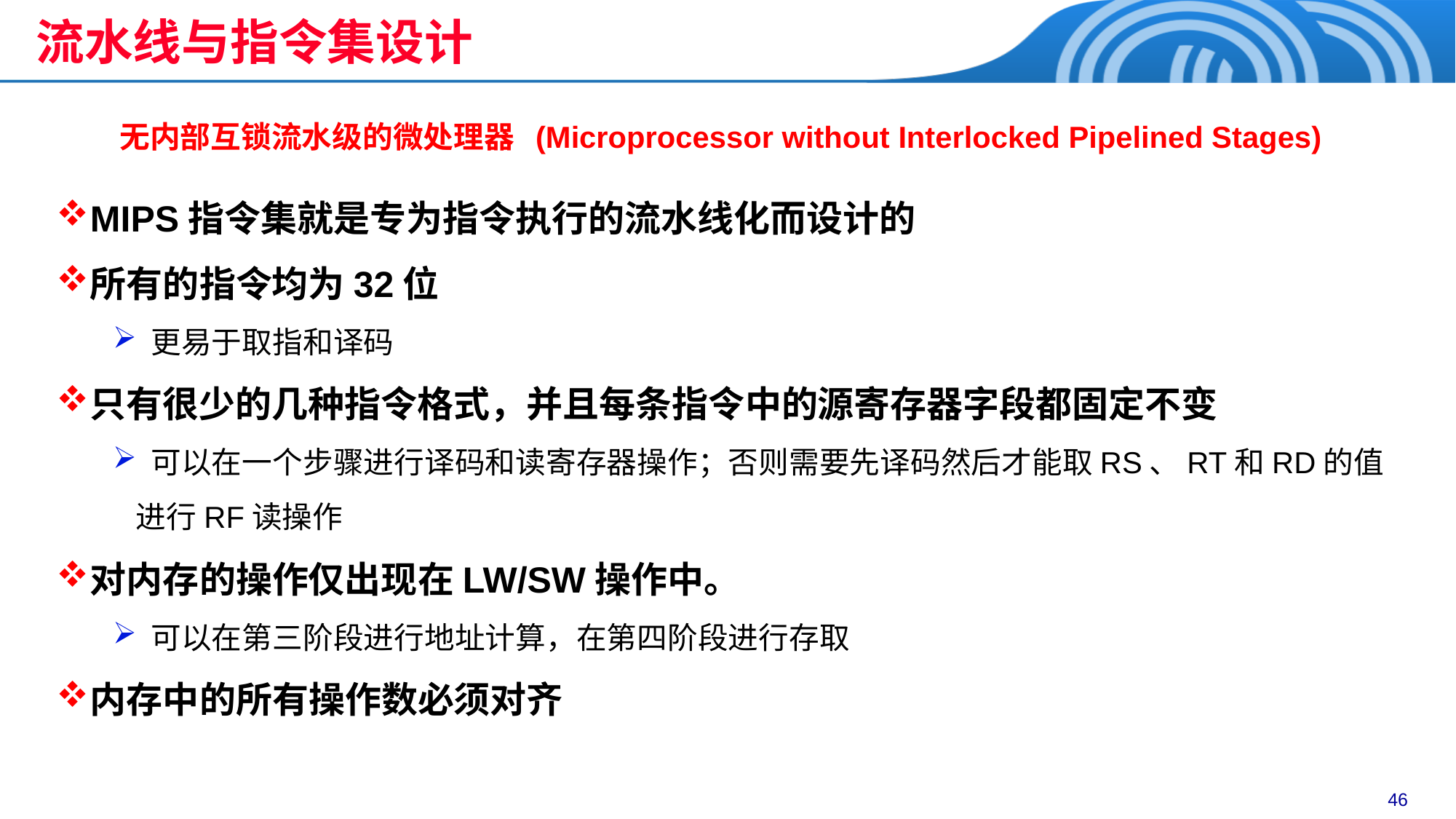

流水线与指令集设计
无内部互锁流水级的微处理器  (Microprocessor without Interlocked Pipelined Stages)
MIPS指令集就是专为指令执行的流水线化而设计的
所有的指令均为32位
 更易于取指和译码
只有很少的几种指令格式，并且每条指令中的源寄存器字段都固定不变
 可以在一个步骤进行译码和读寄存器操作；否则需要先译码然后才能取RS、RT和RD的值进行RF读操作
对内存的操作仅出现在LW/SW操作中。
 可以在第三阶段进行地址计算，在第四阶段进行存取
内存中的所有操作数必须对齐